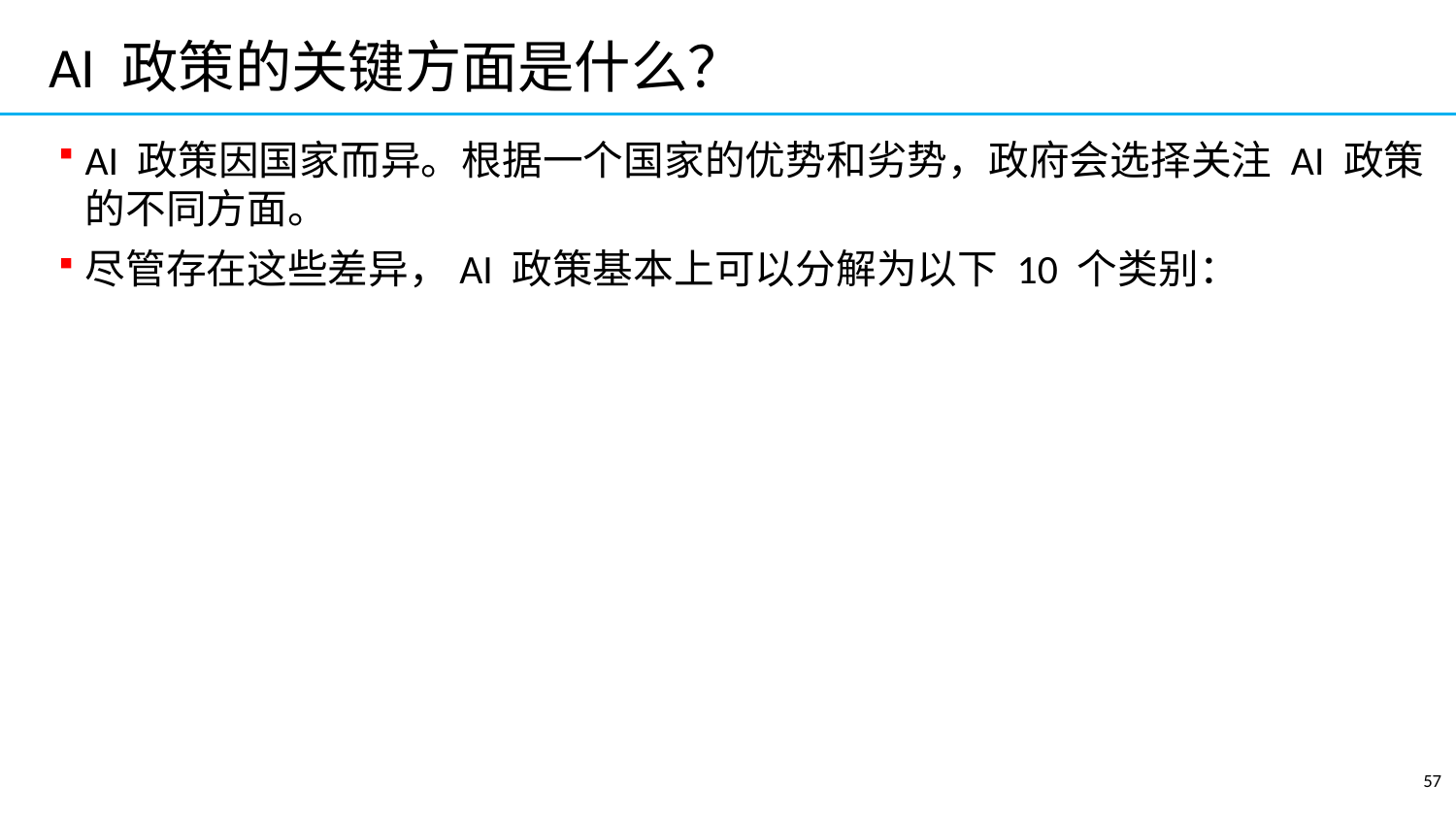

# AI 政策的关键方面是什么？

AI 政策因国家而异。根据一个国家的优势和劣势，政府会选择关注 AI 政策的不同方面。
尽管存在这些差异，AI 政策基本上可以分解为以下 10 个类别：
57